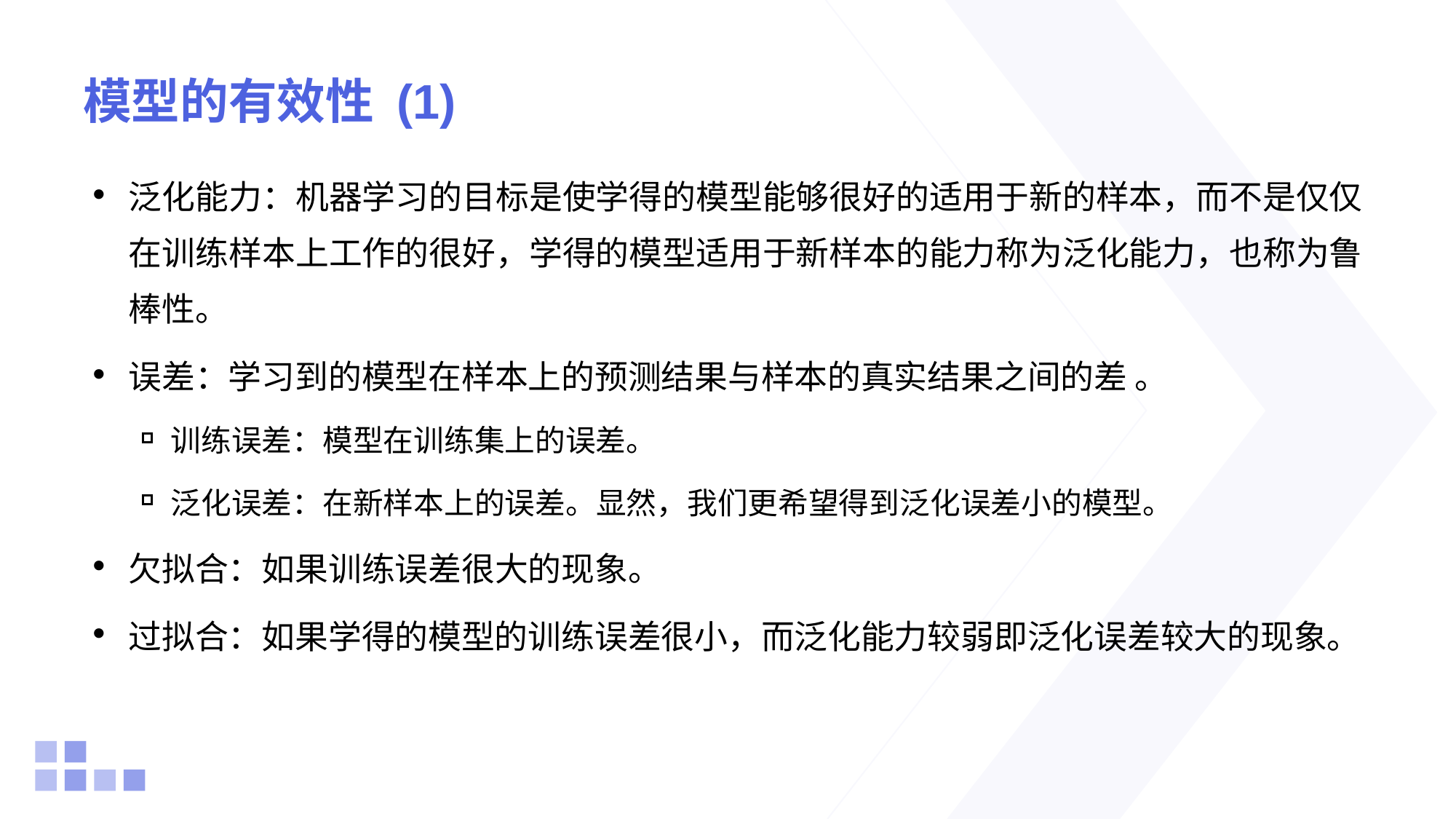

# 模型的有效性 (1)
泛化能力：机器学习的目标是使学得的模型能够很好的适用于新的样本，而不是仅仅在训练样本上工作的很好，学得的模型适用于新样本的能力称为泛化能力，也称为鲁棒性。
误差：学习到的模型在样本上的预测结果与样本的真实结果之间的差 。
训练误差：模型在训练集上的误差。
泛化误差：在新样本上的误差。显然，我们更希望得到泛化误差小的模型。
欠拟合：如果训练误差很大的现象。
过拟合：如果学得的模型的训练误差很小，而泛化能力较弱即泛化误差较大的现象。